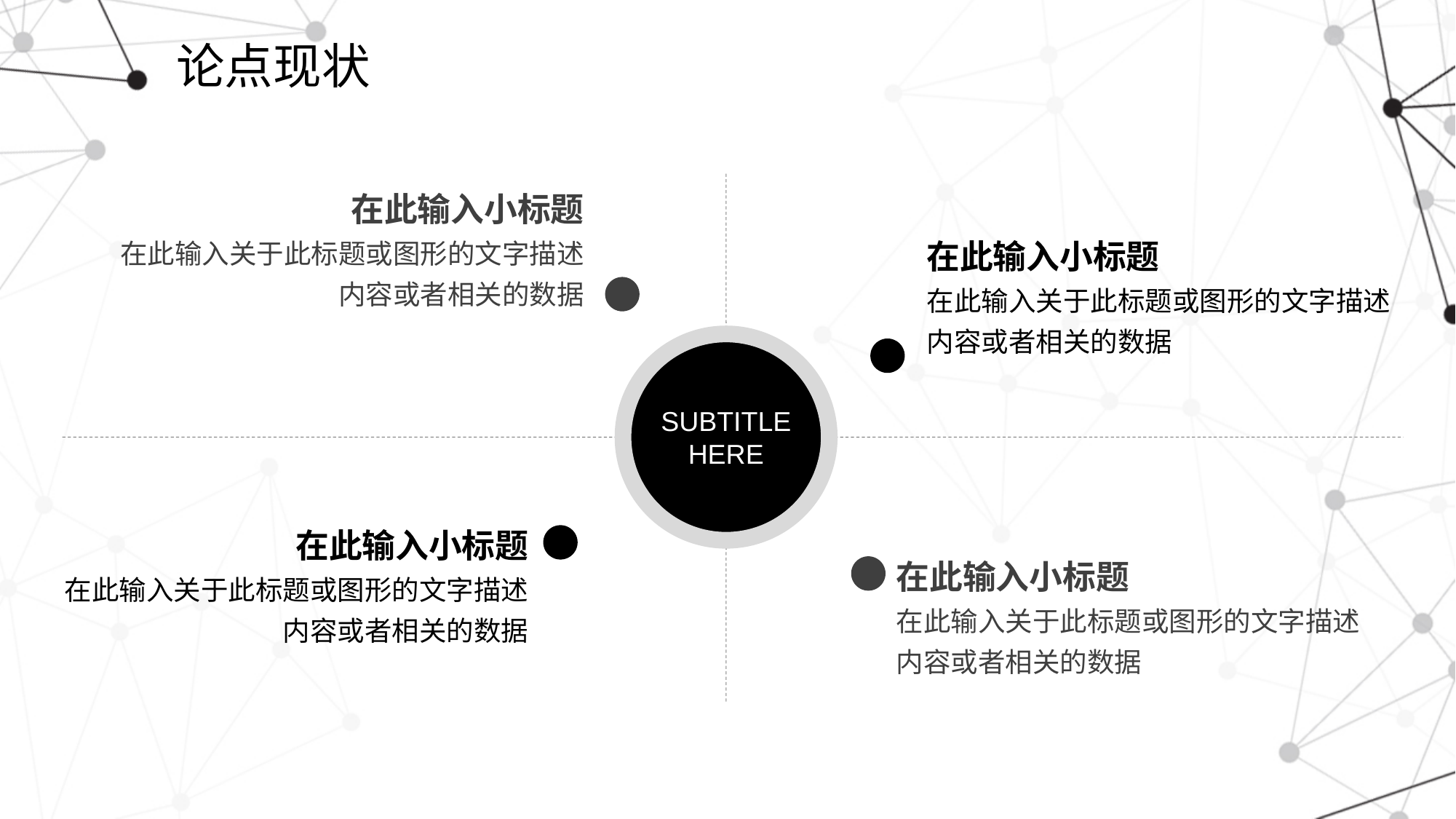

# 论点现状
在此输入小标题
在此输入关于此标题或图形的文字描述内容或者相关的数据
在此输入小标题
在此输入关于此标题或图形的文字描述内容或者相关的数据

SUBTITLE
HERE

在此输入小标题
在此输入关于此标题或图形的文字描述内容或者相关的数据

在此输入小标题
在此输入关于此标题或图形的文字描述内容或者相关的数据